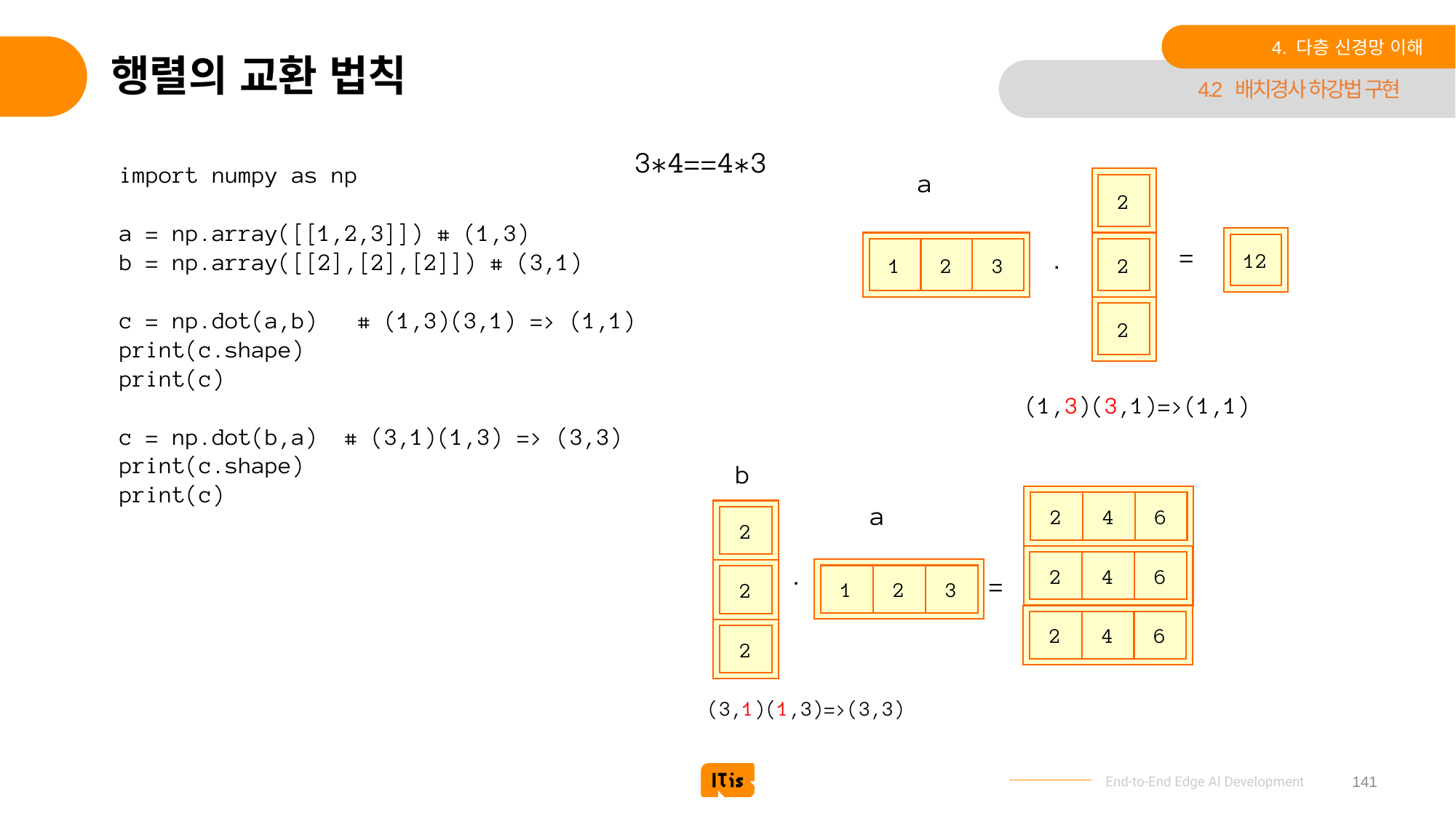

4. 다층 신경망 이해
# 행렬의 교환 법칙
4.2  배치경사 하강법 구현

3*4==4*3
import numpy as np

a = np.array([[1,2,3]]) # (1,3)
b = np.array([[2],[2],[2]]) # (3,1)

c = np.dot(a,b)   # (1,3)(3,1) => (1,1)
print(c.shape)
print(c)

c = np.dot(b,a)  # (3,1)(1,3) => (3,3)
print(c.shape)
print(c)
a

2

=
12
.
1
2
3
2

2
(1,3)(3,1)=>(1,1)
b

a
2
4
6

2

2
4
6
.

=
1
2
3
2

2
4
6

2
(3,1)(1,3)=>(3,3)
141